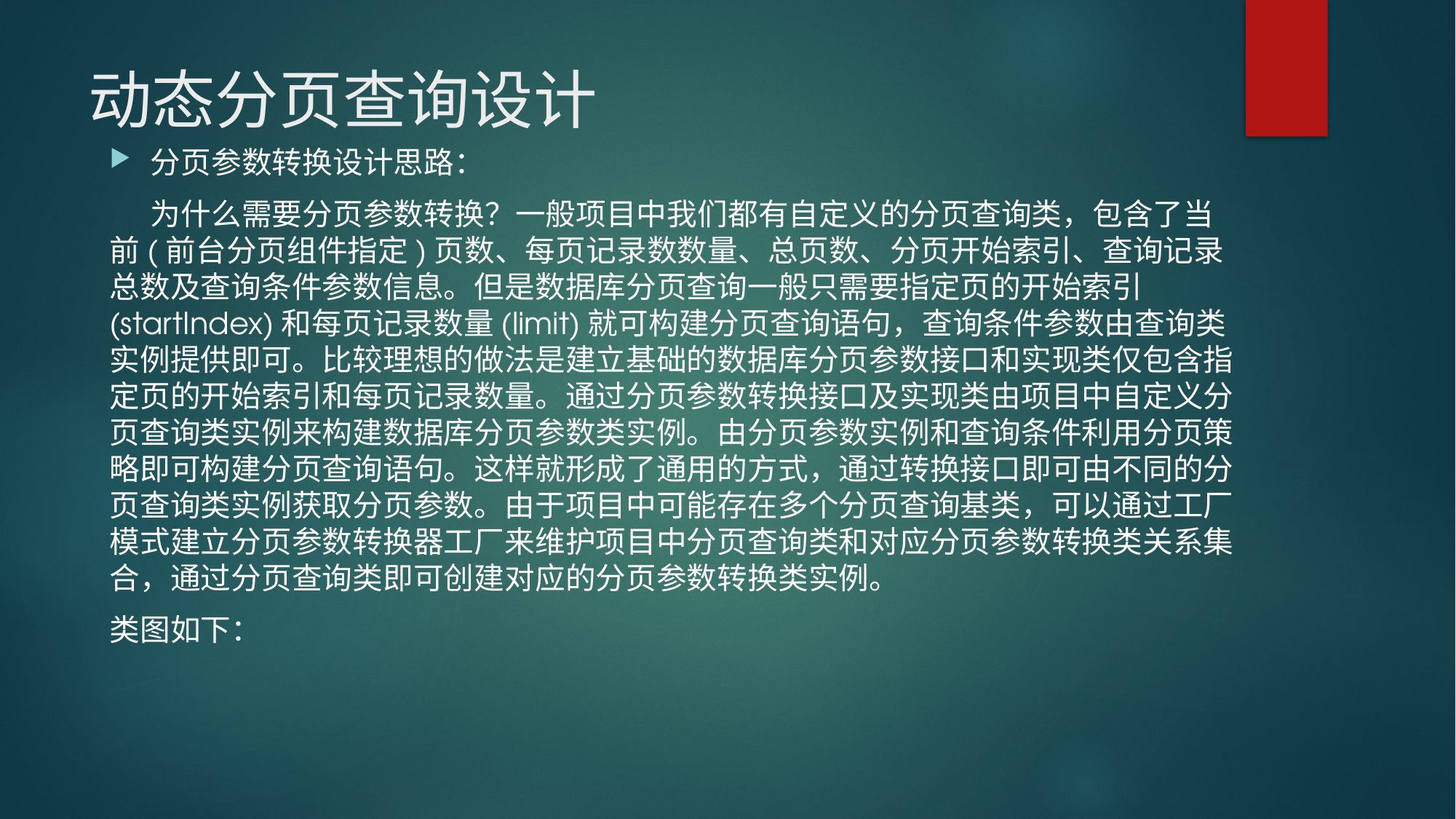

# 动态分页查询设计
分页参数转换设计思路：
     为什么需要分页参数转换？一般项目中我们都有自定义的分页查询类，包含了当前(前台分页组件指定)页数、每页记录数数量、总页数、分页开始索引、查询记录总数及查询条件参数信息。但是数据库分页查询一般只需要指定页的开始索引(startIndex)和每页记录数量(limit)就可构建分页查询语句，查询条件参数由查询类实例提供即可。比较理想的做法是建立基础的数据库分页参数接口和实现类仅包含指定页的开始索引和每页记录数量。通过分页参数转换接口及实现类由项目中自定义分页查询类实例来构建数据库分页参数类实例。由分页参数实例和查询条件利用分页策略即可构建分页查询语句。这样就形成了通用的方式，通过转换接口即可由不同的分页查询类实例获取分页参数。由于项目中可能存在多个分页查询基类，可以通过工厂模式建立分页参数转换器工厂来维护项目中分页查询类和对应分页参数转换类关系集合，通过分页查询类即可创建对应的分页参数转换类实例。
类图如下：